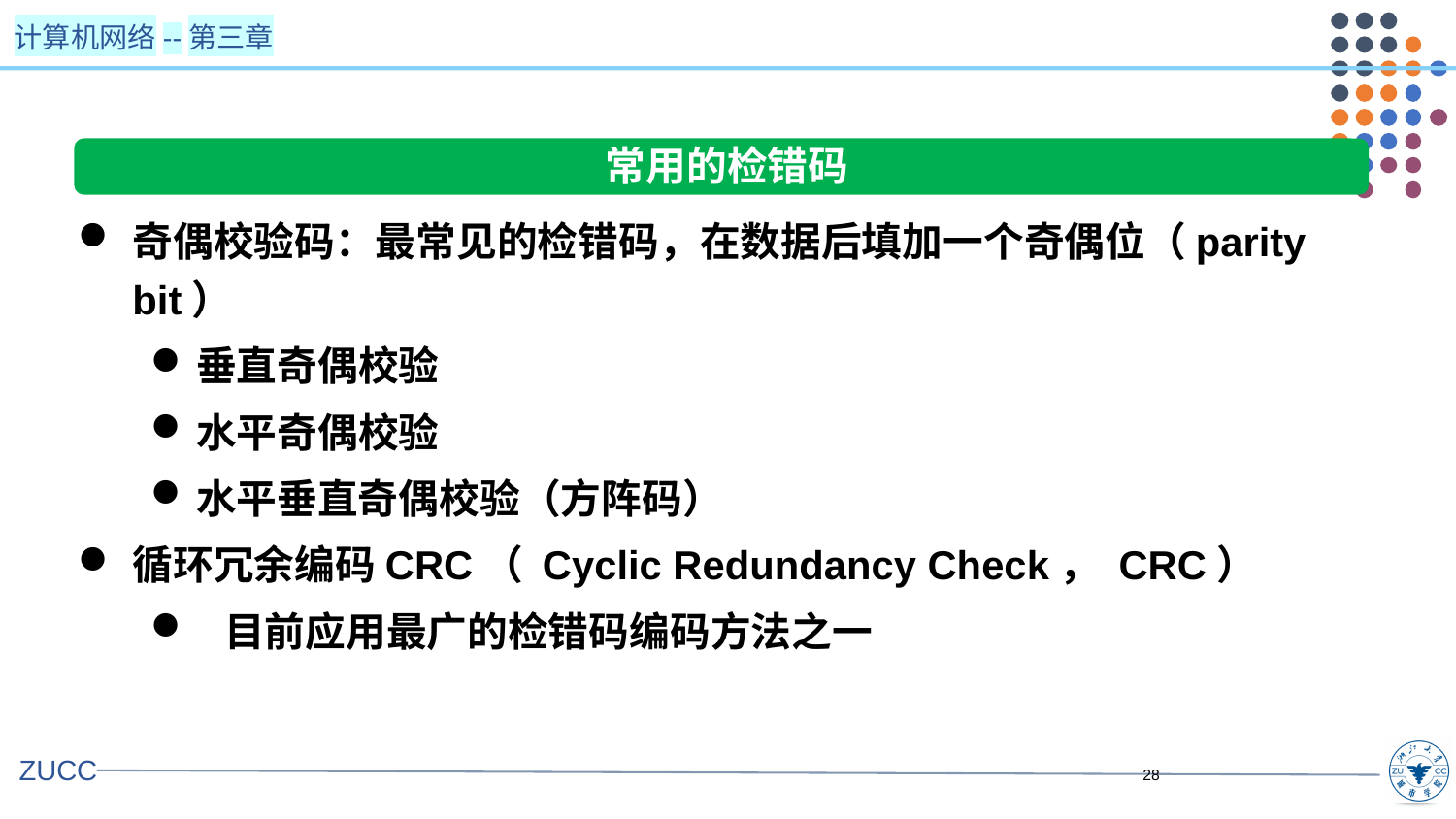

常用的检错码
奇偶校验码
奇偶校验码：最常见的检错码，在数据后填加一个奇偶位（parity bit）
垂直奇偶校验
水平奇偶校验
水平垂直奇偶校验（方阵码）
循环冗余编码CRC（ Cyclic Redundancy Check， CRC）
  目前应用最广的检错码编码方法之一

28